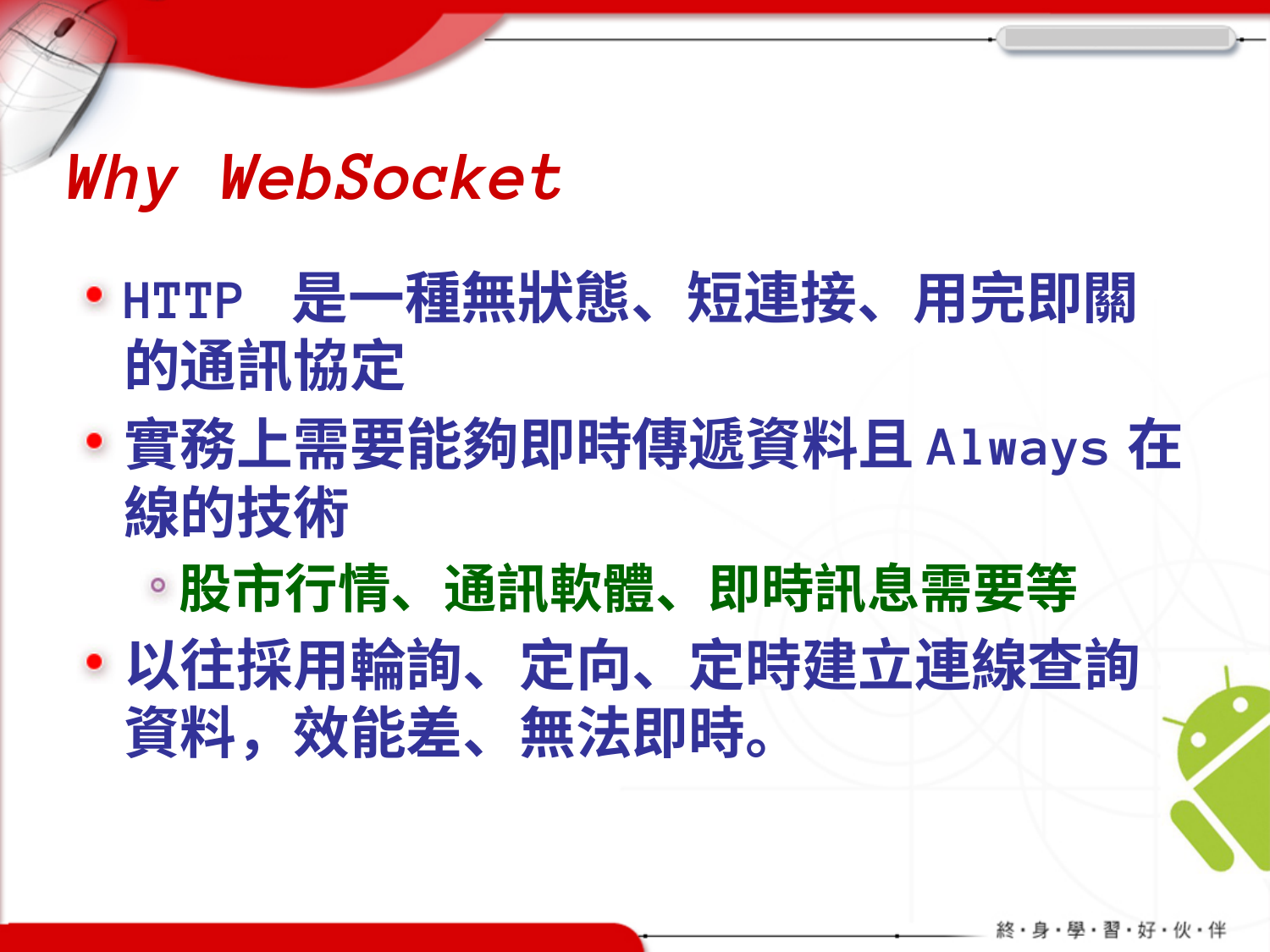

# Why WebSocket
HTTP 是一種無狀態、短連接、用完即關的通訊協定
實務上需要能夠即時傳遞資料且Always在線的技術
股市行情、通訊軟體、即時訊息需要等
以往採用輪詢、定向、定時建立連線查詢資料，效能差、無法即時。